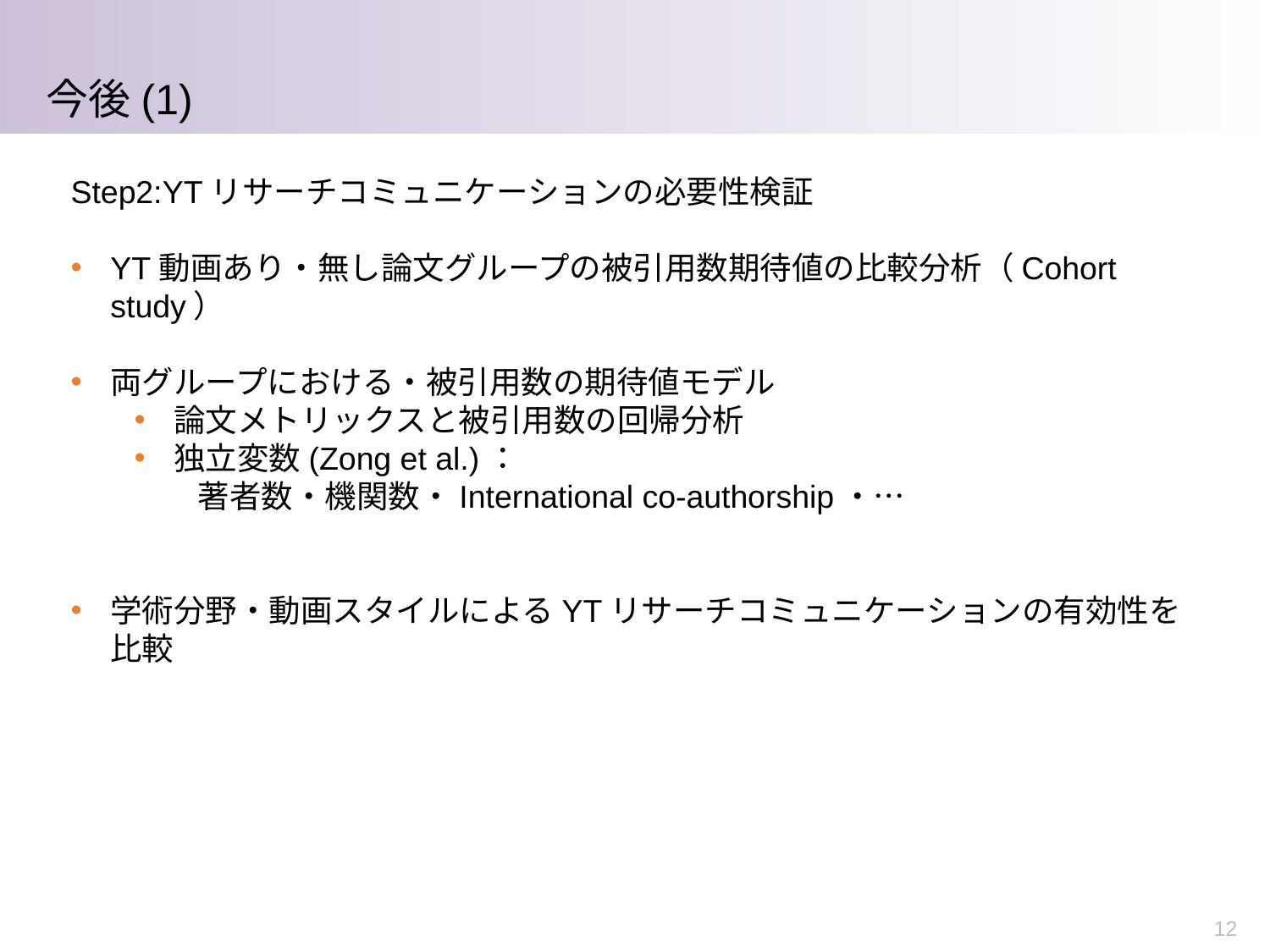

今後(1)
Step2:YTリサーチコミュニケーションの必要性検証

YT動画あり・無し論文グループの被引用数期待値の比較分析（Cohort study）

両グループにおける・被引用数の期待値モデル
論文メトリックスと被引用数の回帰分析
独立変数(Zong et al.)：
著者数・機関数・International co-authorship・…

学術分野・動画スタイルによるYTリサーチコミュニケーションの有効性を比較
12